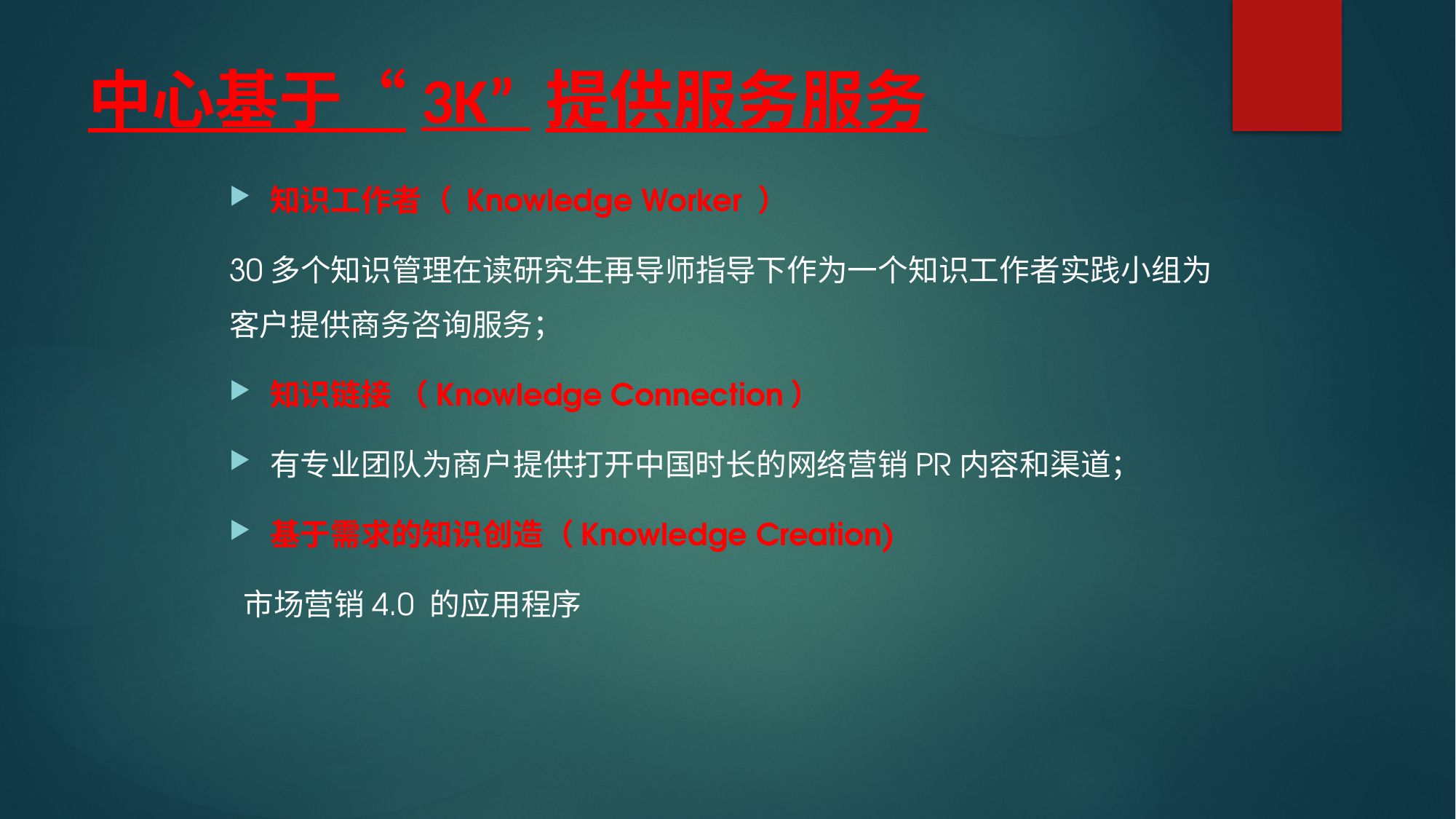

# 中心基于“3K” 提供服务服务
知识工作者（ Knowledge Worker ）
30多个知识管理在读研究生再导师指导下作为一个知识工作者实践小组为客户提供商务咨询服务；
知识链接 （Knowledge Connection）
有专业团队为商户提供打开中国时长的网络营销PR内容和渠道；
基于需求的知识创造（Knowledge Creation)
 市场营销4.0 的应用程序